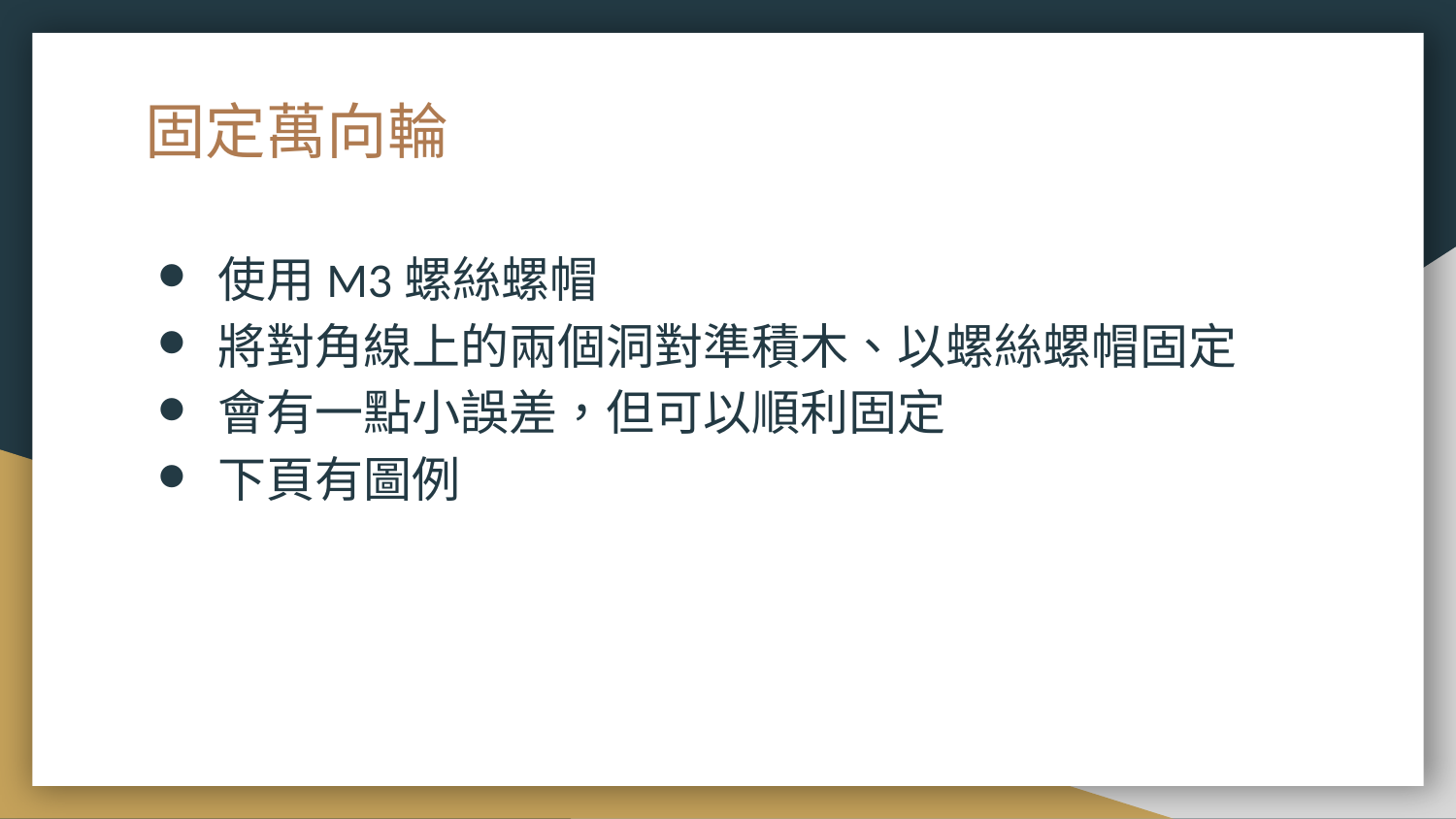

# 固定萬向輪
使用M3螺絲螺帽
將對角線上的兩個洞對準積木、以螺絲螺帽固定
會有一點小誤差，但可以順利固定
下頁有圖例